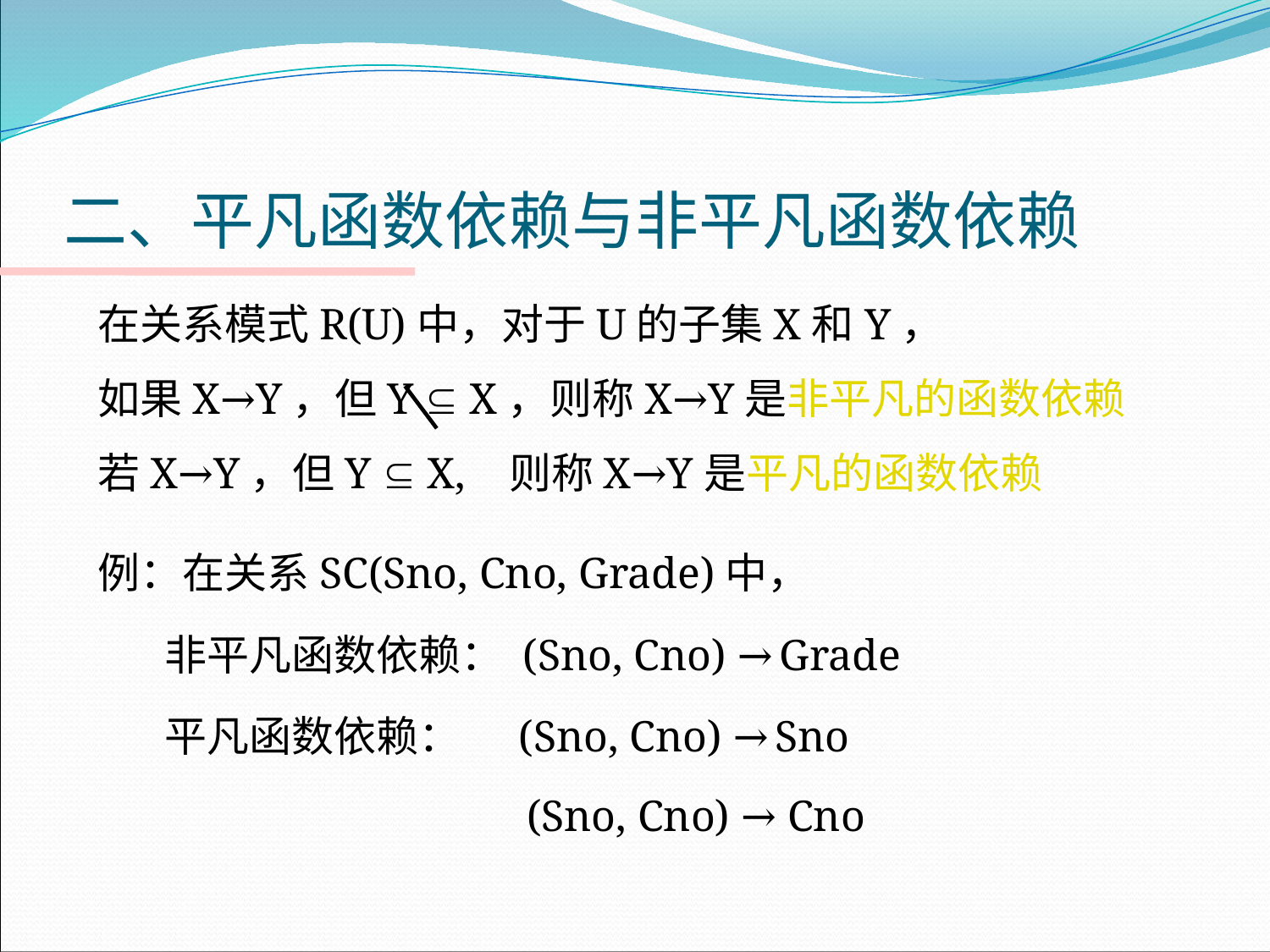

# 二、平凡函数依赖与非平凡函数依赖
在关系模式R(U)中，对于U的子集X和Y，
如果X→Y，但Y ⊆ X，则称X→Y是非平凡的函数依赖
若X→Y，但Y ⊆ X,   则称X→Y是平凡的函数依赖
例：在关系SC(Sno, Cno, Grade)中，
      非平凡函数依赖： (Sno, Cno) → Grade
      平凡函数依赖：     (Sno, Cno) → Sno
                                       (Sno, Cno) → Cno

536